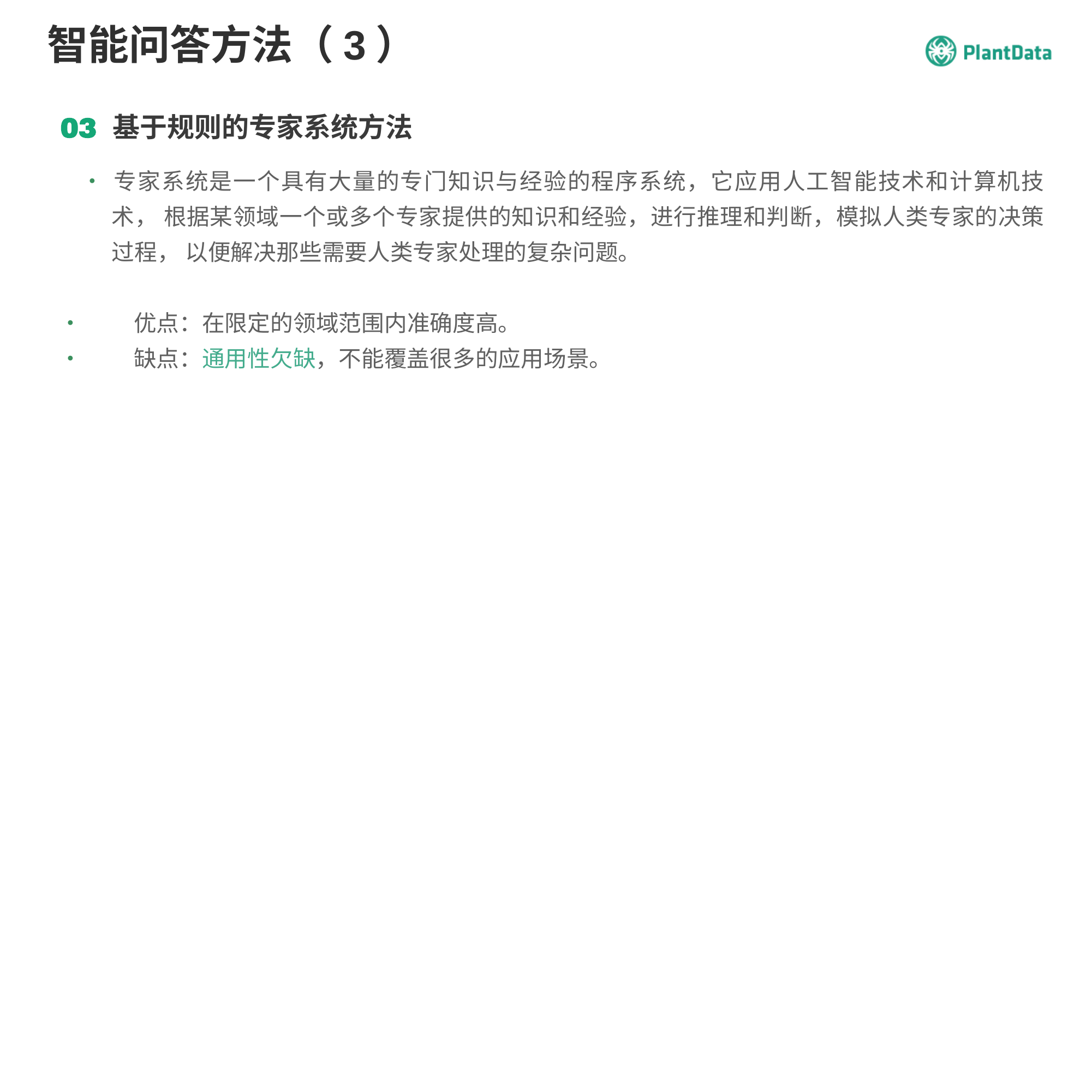

# 智能问答方法（3）
03 基于规则的专家系统方法

•	专家系统是一个具有大量的专门知识与经验的程序系统，它应用人工智能技术和计算机技术， 根据某领域一个或多个专家提供的知识和经验，进行推理和判断，模拟人类专家的决策过程， 以便解决那些需要人类专家处理的复杂问题。

•	优点：在限定的领域范围内准确度高。

•	缺点：通用性欠缺，不能覆盖很多的应用场景。